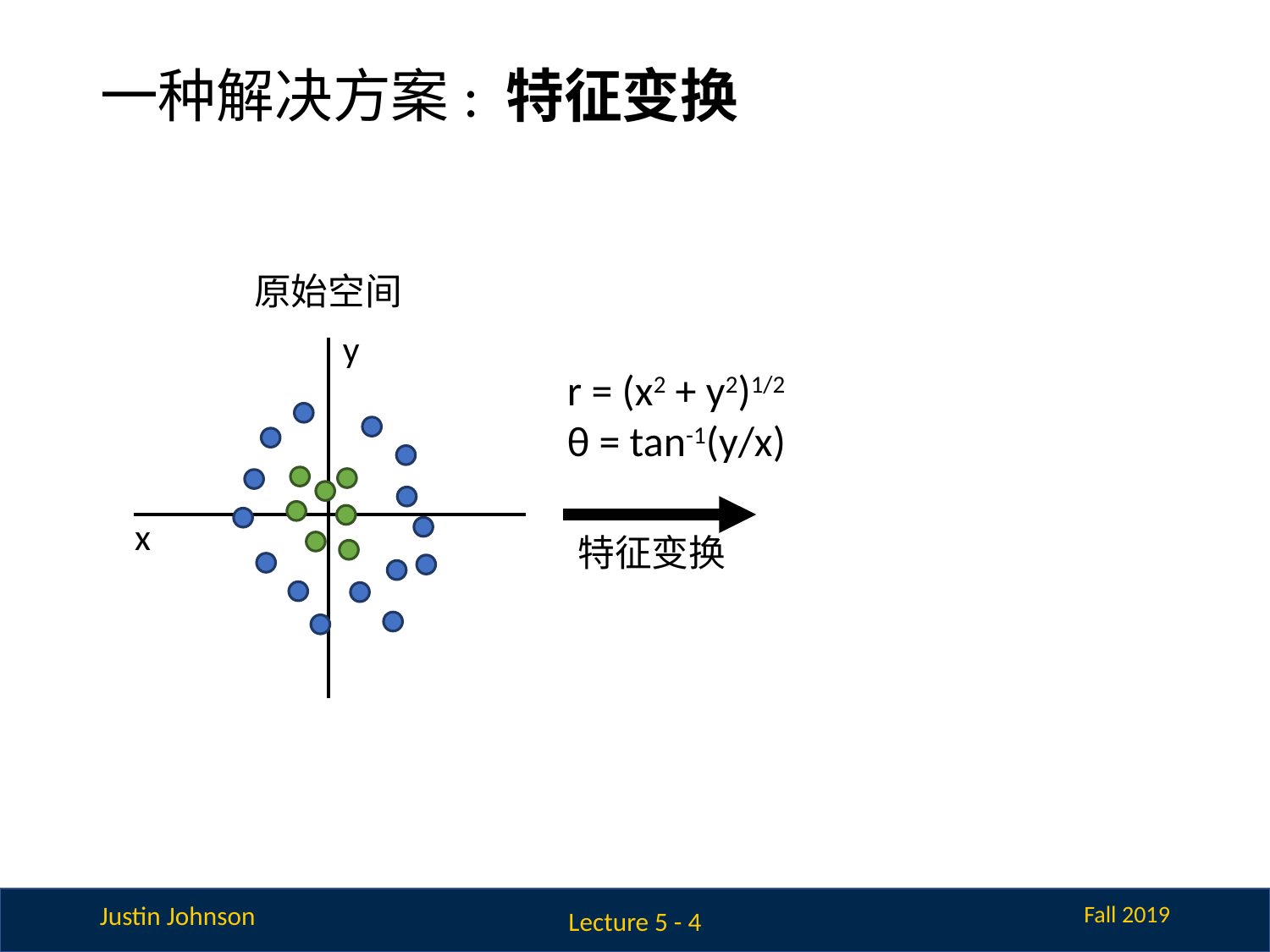

# 一种解决方案: 特征变换
原始空间
y
r = (x2 + y2)1/2
θ = tan-1(y/x)

x

特征变换

Lecture 5 - 4